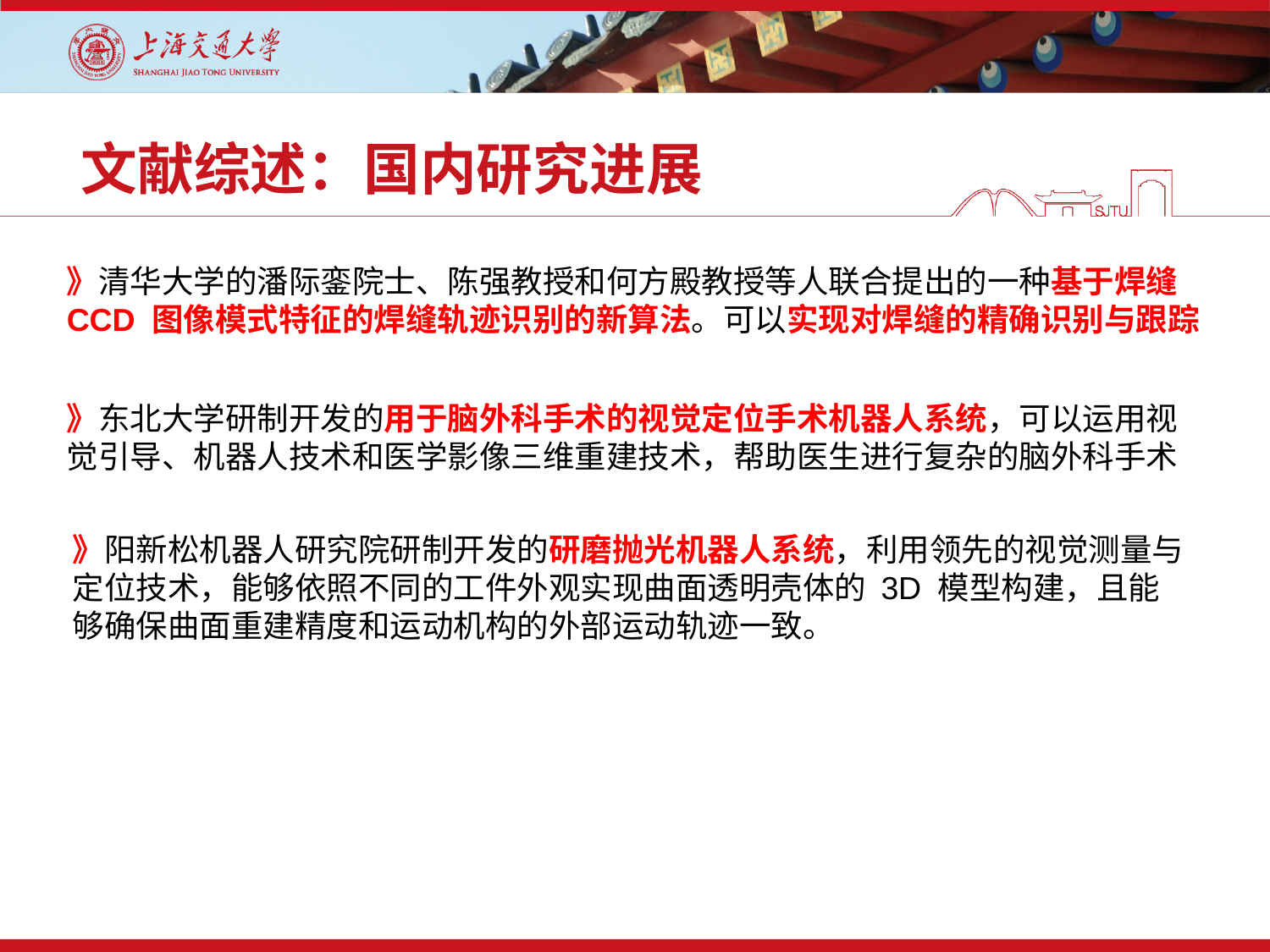

# 文献综述：国内研究进展
》清华大学的潘际銮院士、陈强教授和何方殿教授等人联合提出的一种基于焊缝 CCD 图像模式特征的焊缝轨迹识别的新算法。可以实现对焊缝的精确识别与跟踪
》东北大学研制开发的用于脑外科手术的视觉定位手术机器人系统，可以运用视觉引导、机器人技术和医学影像三维重建技术，帮助医生进行复杂的脑外科手术
》阳新松机器人研究院研制开发的研磨抛光机器人系统，利用领先的视觉测量与定位技术，能够依照不同的工件外观实现曲面透明壳体的 3D 模型构建，且能够确保曲面重建精度和运动机构的外部运动轨迹一致。